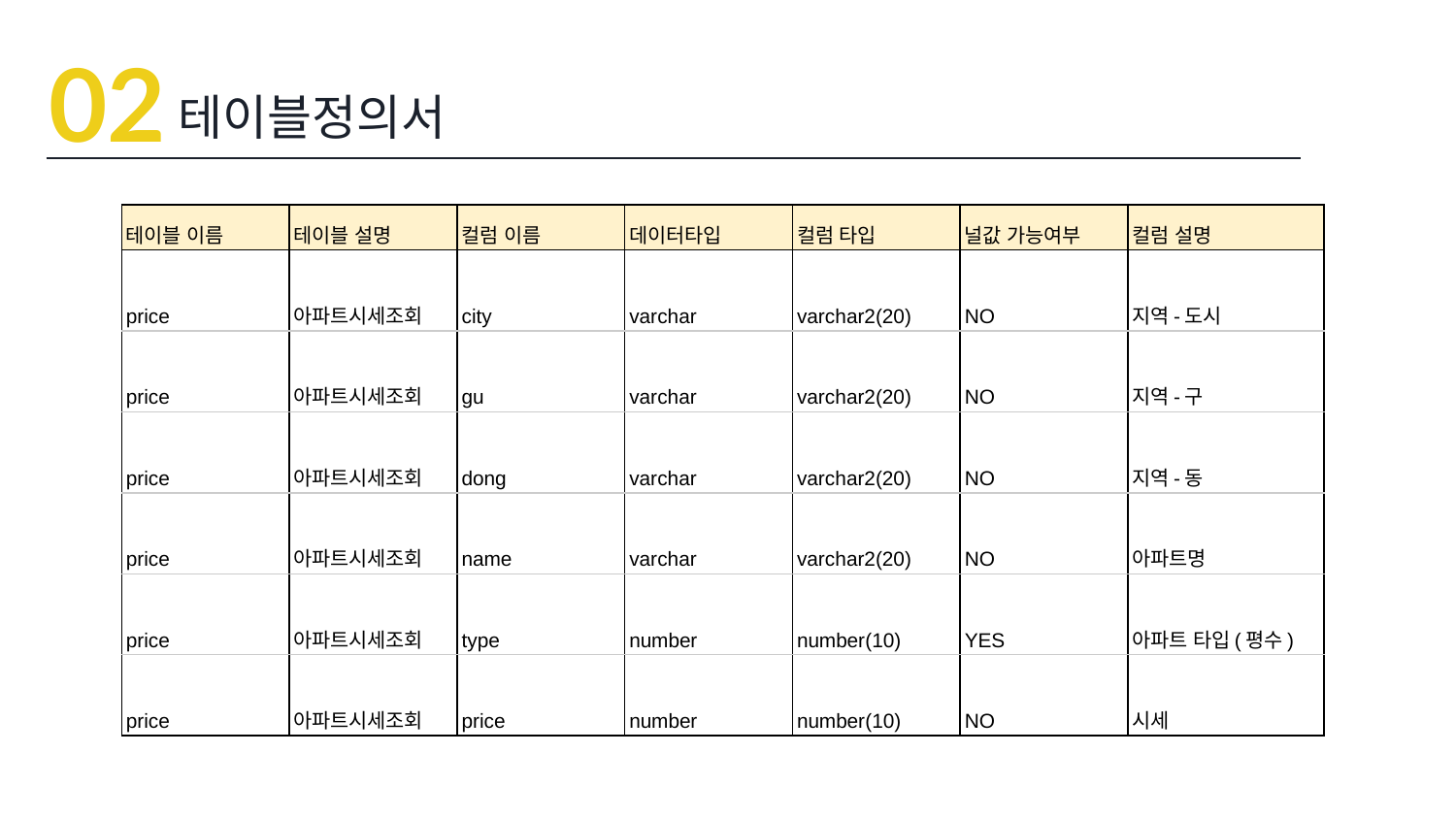

02
테이블정의서
| 테이블 이름 | 테이블 설명 | 컬럼 이름 | 데이터타입 | 컬럼 타입 | 널값 가능여부 | 컬럼 설명 |
| --- | --- | --- | --- | --- | --- | --- |
| price | 아파트시세조회 | city | varchar | varchar2(20) | NO | 지역-도시 |
| price | 아파트시세조회 | gu | varchar | varchar2(20) | NO | 지역-구 |
| price | 아파트시세조회 | dong | varchar | varchar2(20) | NO | 지역-동 |
| price | 아파트시세조회 | name | varchar | varchar2(20) | NO | 아파트명 |
| price | 아파트시세조회 | type | number | number(10) | YES | 아파트 타입(평수) |
| price | 아파트시세조회 | price | number | number(10) | NO | 시세 |